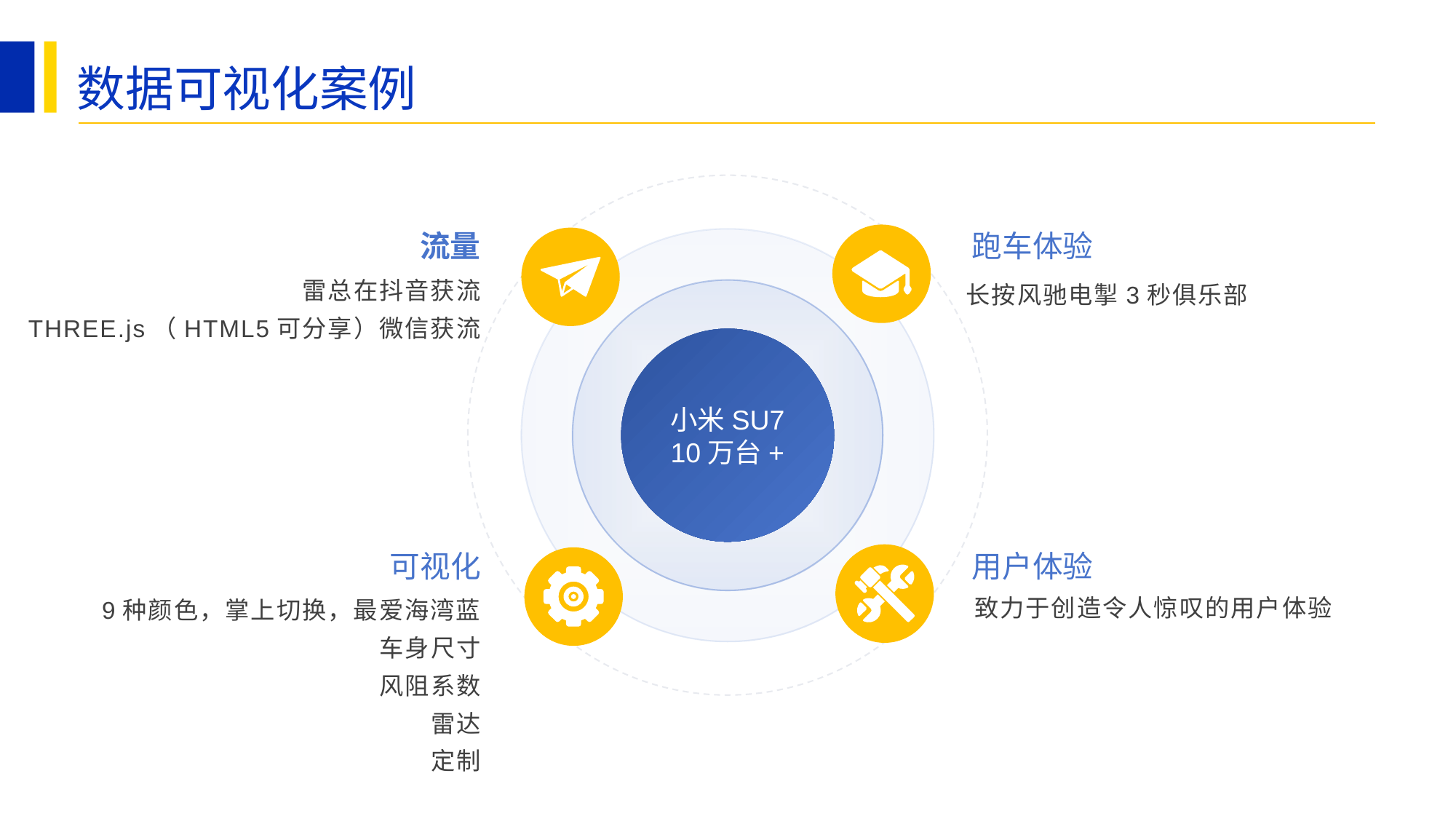

数据可视化案例

流量
跑车体验

小米SU7
10万台+
雷总在抖音获流
THREE.js（HTML5可分享）微信获流
长按风驰电掣3秒俱乐部

可视化
用户体验

致力于创造令人惊叹的用户体验

9种颜色，掌上切换，最爱海湾蓝
车身尺寸
风阻系数
雷达
定制